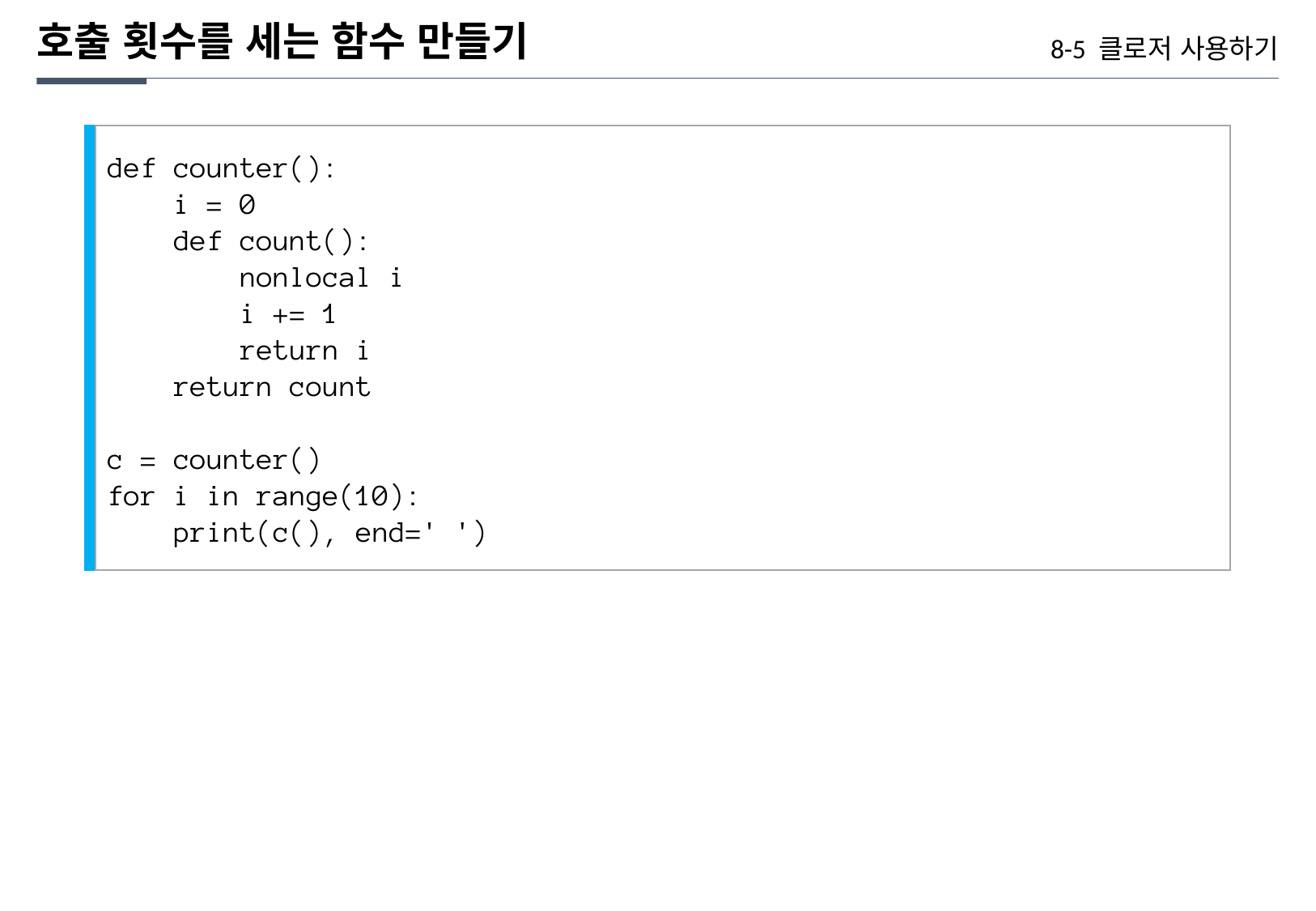

호출 횟수를 세는 함수 만들기
8-5 클로저 사용하기

def counter():
    i = 0
    def count():
        nonlocal i
        i += 1
        return i
    return count

c = counter()
for i in range(10):
    print(c(), end=' ')